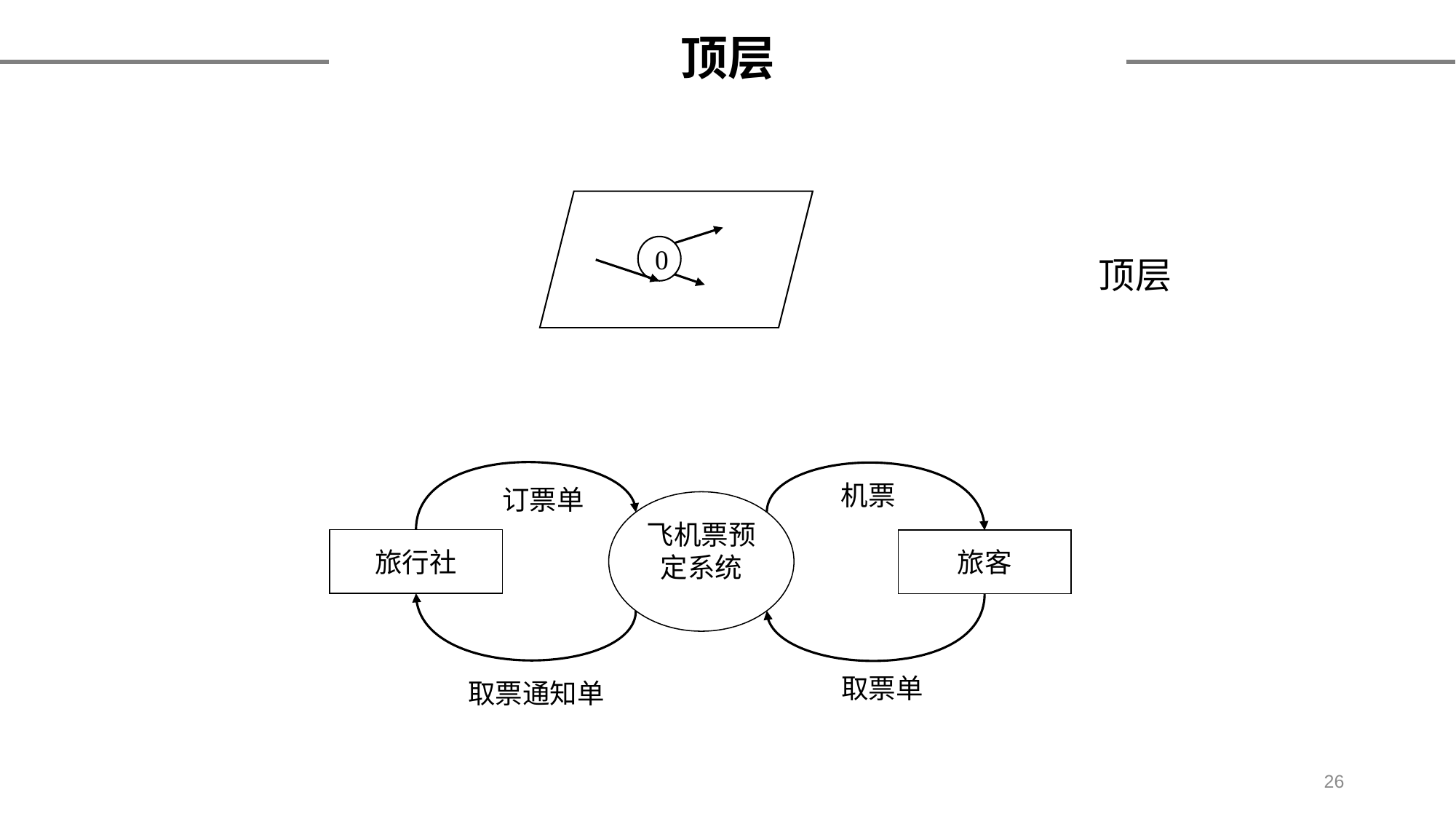

顶层

顶层
0

机票
订票单
飞机票预定系统
旅行社
旅客
取票单
取票通知单
26